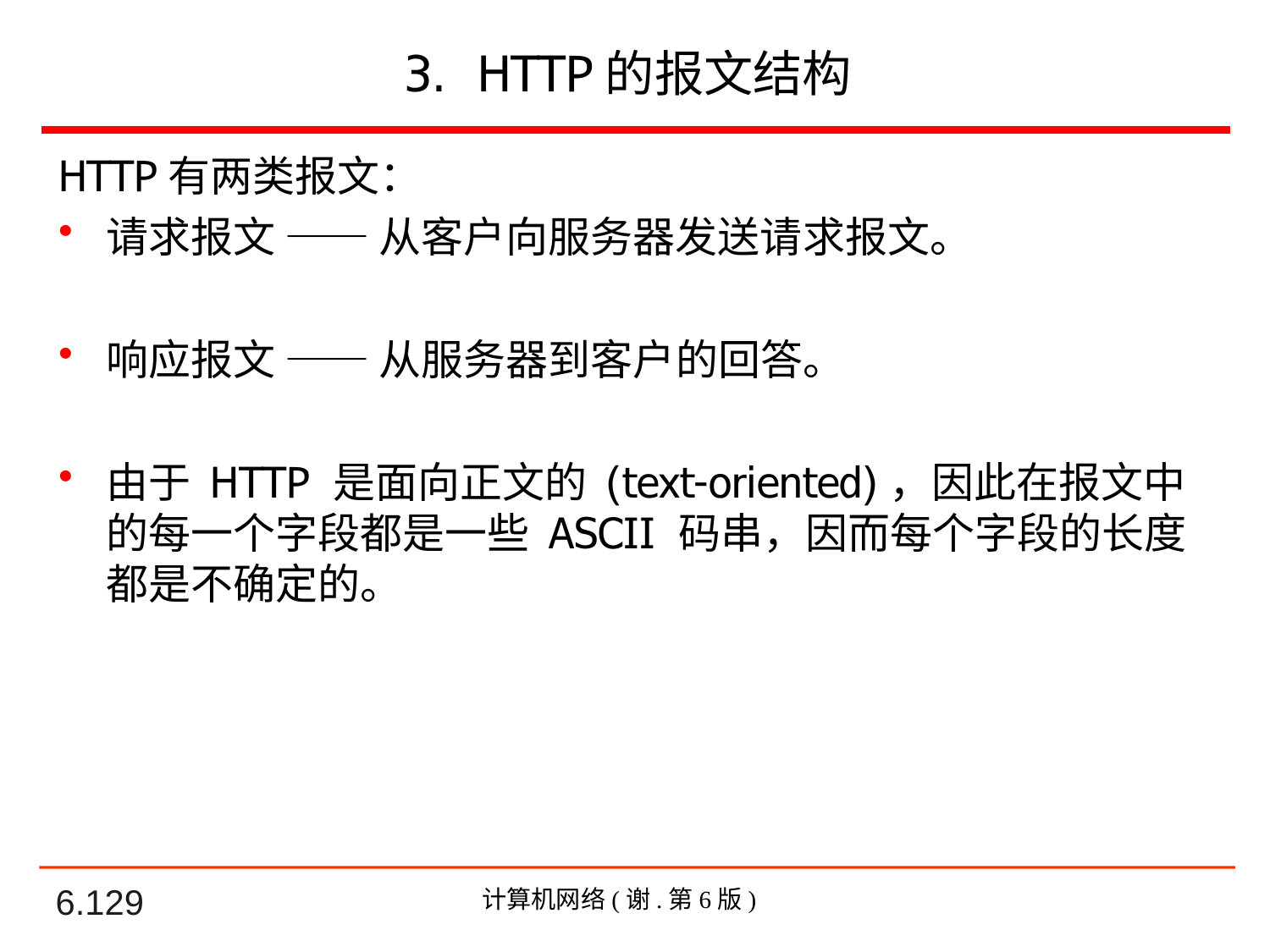

# 3.  HTTP的报文结构
HTTP有两类报文：
请求报文 —— 从客户向服务器发送请求报文。

响应报文 —— 从服务器到客户的回答。

由于 HTTP 是面向正文的 (text-oriented)，因此在报文中的每一个字段都是一些 ASCII 码串，因而每个字段的长度都是不确定的。